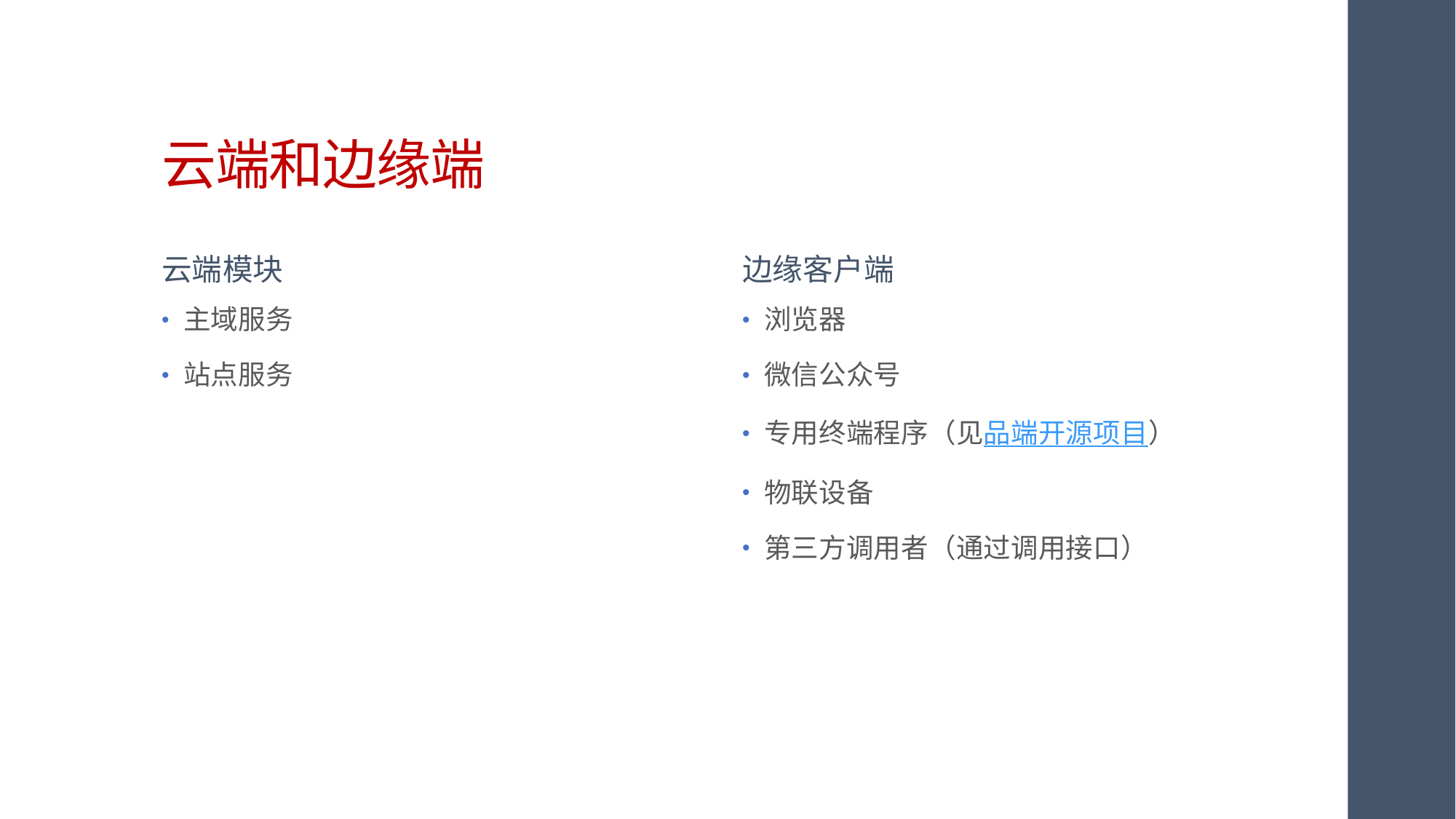

# 云端和边缘端
云端模块
边缘客户端
主域服务
站点服务
浏览器
微信公众号
专用终端程序（见品端开源项目）
物联设备
第三方调用者（通过调用接口）